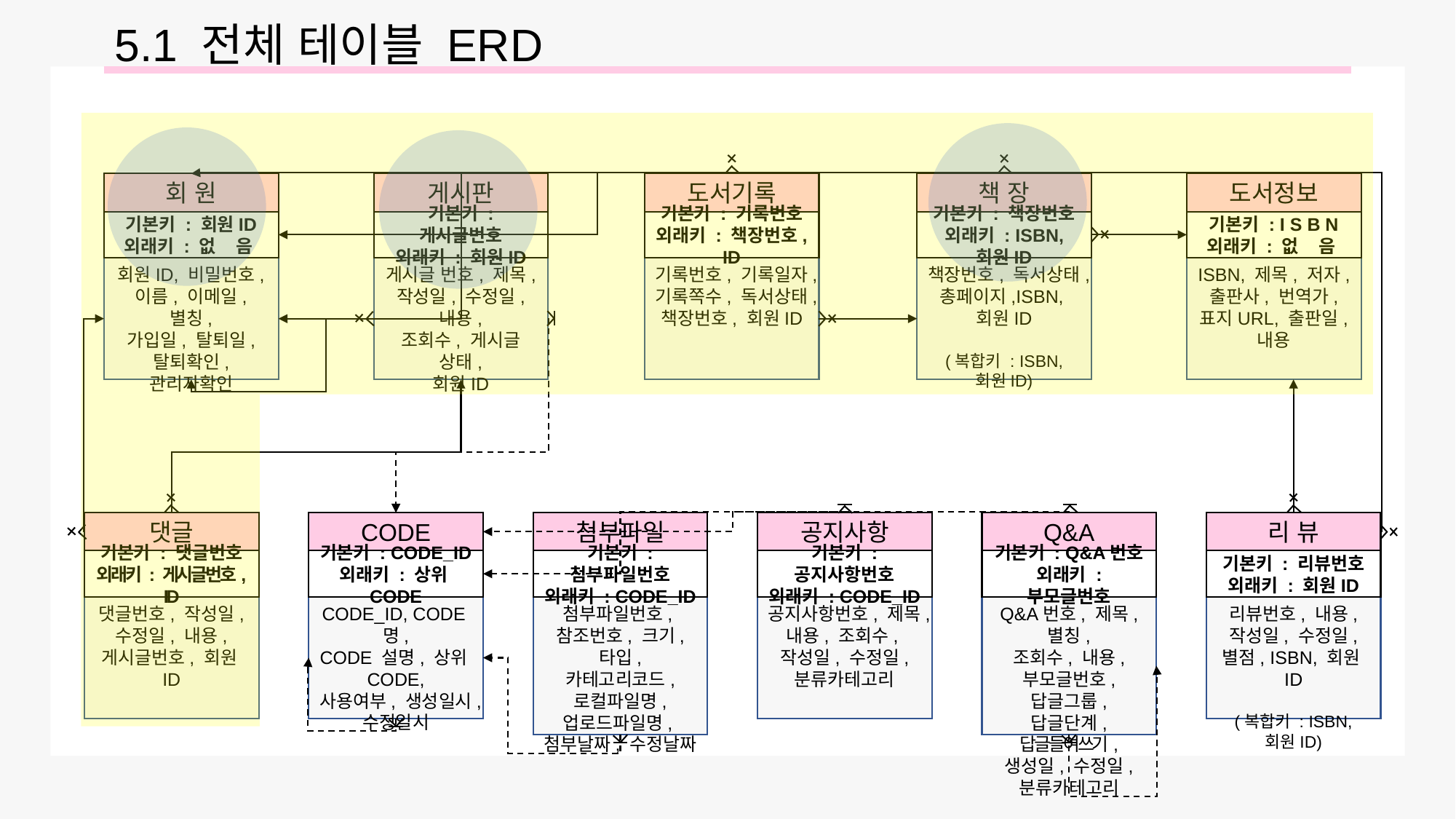

5.1 전체 테이블 ERD

회 원
기본키 : 회원ID
외래키 : 없    음
회원ID, 비밀번호,
이름, 이메일, 별칭,
가입일, 탈퇴일,
탈퇴확인,
관리자확인
게시판
기본키 : 게시글번호
외래키 : 회원ID
게시글 번호, 제목,
작성일, 수정일, 내용,
조회수, 게시글 상태,
회원ID
도서기록
기본키 : 기록번호
외래키 : 책장번호, ID
기록번호, 기록일자,
기록쪽수, 독서상태,
책장번호, 회원ID
책 장
기본키 : 책장번호
외래키 : ISBN, 회원ID
책장번호, 독서상태,
총페이지,ISBN,
회원ID

(복합키 : ISBN, 회원ID)
도서정보
기본키 : I S B N
외래키 : 없    음
ISBN, 제목, 저자,
출판사, 번역가,
표지URL, 출판일,
내용
댓글
기본키 : 댓글번호
외래키 : 게시글번호,  ID
댓글번호, 작성일,
수정일, 내용,
게시글번호, 회원ID
CODE
기본키 : CODE_ID
외래키 : 상위CODE
CODE_ID, CODE명,
CODE 설명, 상위CODE,
사용여부, 생성일시,
수정일시
첨부파일
기본키 : 첨부파일번호
외래키 : CODE_ID
첨부파일번호,
참조번호, 크기, 타입,
카테고리코드,
로컬파일명,
업로드파일명,
첨부날짜, 수정날짜
공지사항
기본키 : 공지사항번호
외래키 : CODE_ID
공지사항번호, 제목,
내용, 조회수,
작성일, 수정일,
분류카테고리
Q&A
기본키 : Q&A번호
외래키 : 부모글번호
Q&A번호, 제목, 별칭,
조회수, 내용,
부모글번호, 답글그룹,
답글단계, 답글들여쓰기, 생성일, 수정일,
분류카테고리
리 뷰
기본키 : 리뷰번호
외래키 : 회원ID
리뷰번호, 내용,
작성일, 수정일,
별점, ISBN, 회원ID

(복합키 : ISBN, 회원ID)